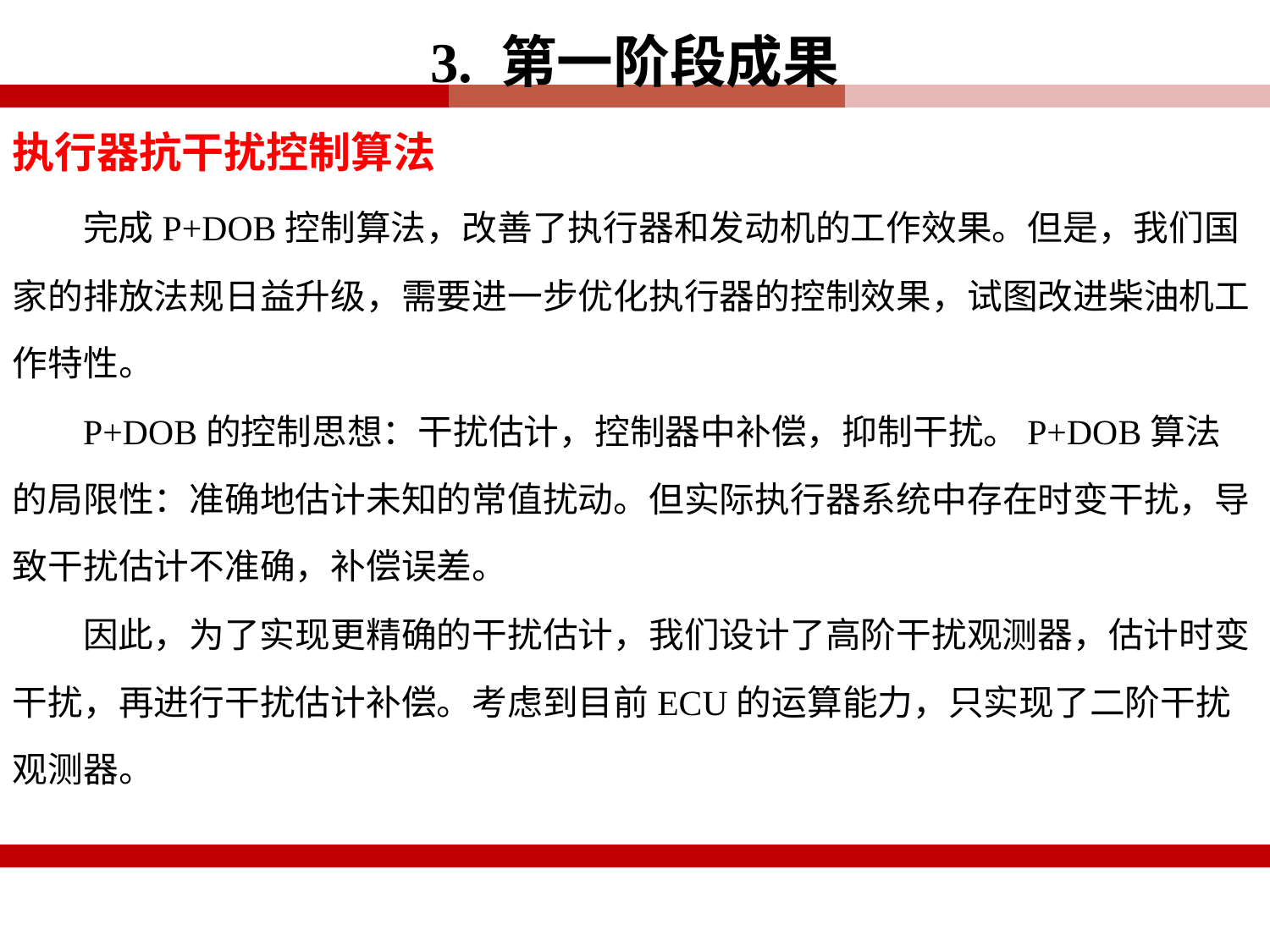

3. 第一阶段成果
执行器抗干扰控制算法
完成P+DOB控制算法，改善了执行器和发动机的工作效果。但是，我们国家的排放法规日益升级，需要进一步优化执行器的控制效果，试图改进柴油机工作特性。
P+DOB的控制思想：干扰估计，控制器中补偿，抑制干扰。P+DOB算法的局限性：准确地估计未知的常值扰动。但实际执行器系统中存在时变干扰，导致干扰估计不准确，补偿误差。
因此，为了实现更精确的干扰估计，我们设计了高阶干扰观测器，估计时变干扰，再进行干扰估计补偿。考虑到目前ECU的运算能力，只实现了二阶干扰观测器。